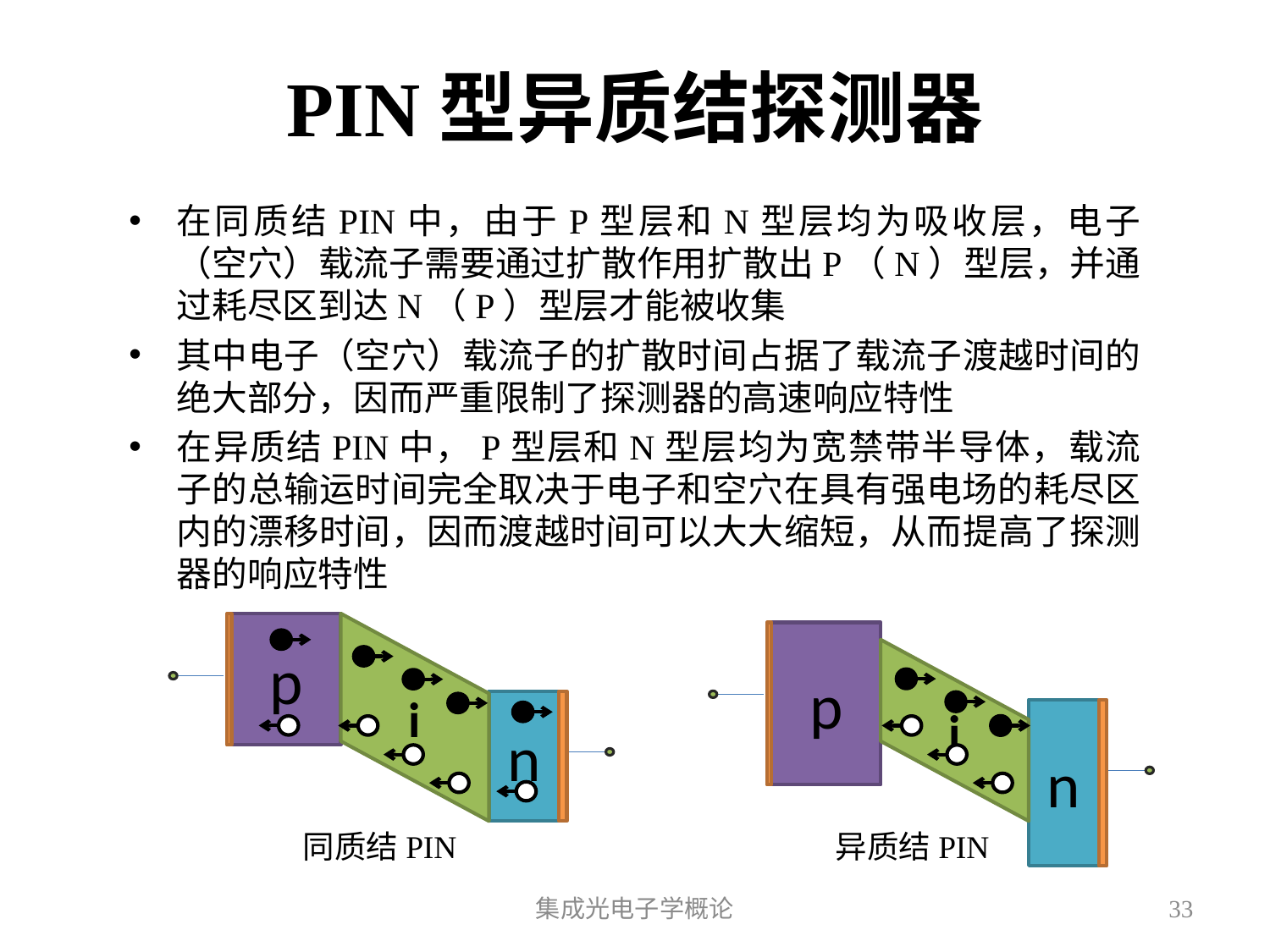

# PIN型异质结探测器
在同质结PIN中，由于P型层和N型层均为吸收层，电子（空穴）载流子需要通过扩散作用扩散出P（N）型层，并通过耗尽区到达N（P）型层才能被收集
其中电子（空穴）载流子的扩散时间占据了载流子渡越时间的绝大部分，因而严重限制了探测器的高速响应特性
在异质结PIN中，P型层和N型层均为宽禁带半导体，载流子的总输运时间完全取决于电子和空穴在具有强电场的耗尽区内的漂移时间，因而渡越时间可以大大缩短，从而提高了探测器的响应特性

p

i
n

p

i
n

同质结PIN
异质结PIN
集成光电子学概论
33